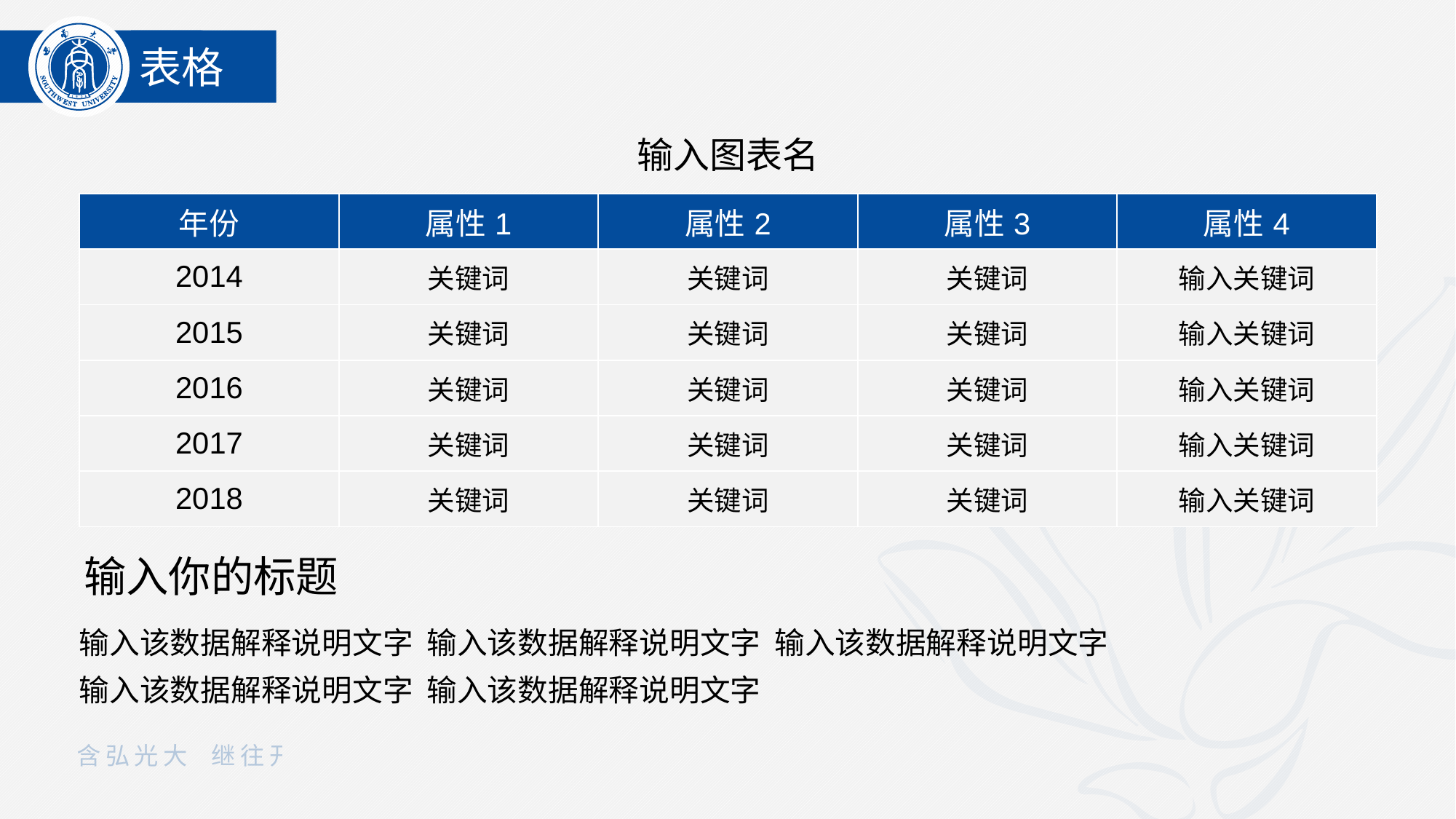

表格
输入图表名
| 年份 | 属性1 | 属性2 | 属性3 | 属性4 |
| --- | --- | --- | --- | --- |
| 2014 | 关键词 | 关键词 | 关键词 | 输入关键词 |
| 2015 | 关键词 | 关键词 | 关键词 | 输入关键词 |
| 2016 | 关键词 | 关键词 | 关键词 | 输入关键词 |
| 2017 | 关键词 | 关键词 | 关键词 | 输入关键词 |
| 2018 | 关键词 | 关键词 | 关键词 | 输入关键词 |
输入你的标题
输入该数据解释说明文字  输入该数据解释说明文字  输入该数据解释说明文字
输入该数据解释说明文字  输入该数据解释说明文字